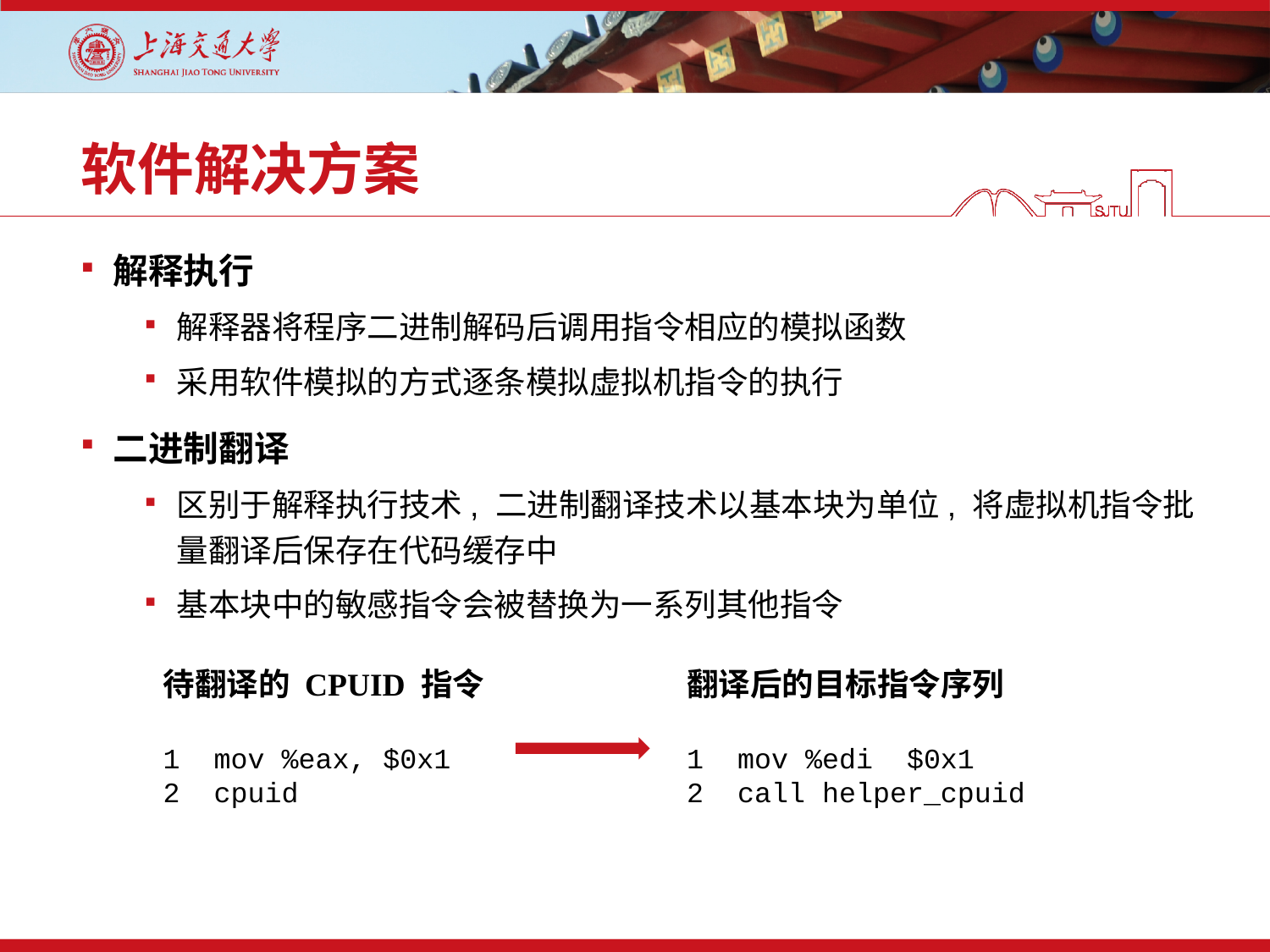

# 软件解决方案
解释执行
解释器将程序二进制解码后调用指令相应的模拟函数
采用软件模拟的方式逐条模拟虚拟机指令的执行
二进制翻译
区别于解释执行技术, 二进制翻译技术以基本块为单位, 将虚拟机指令批量翻译后保存在代码缓存中
基本块中的敏感指令会被替换为一系列其他指令
翻译后的目标指令序列

1  mov %edi  $0x1
2  call helper_cpuid
待翻译的 CPUID 指令

1  mov %eax, $0x1
2  cpuid